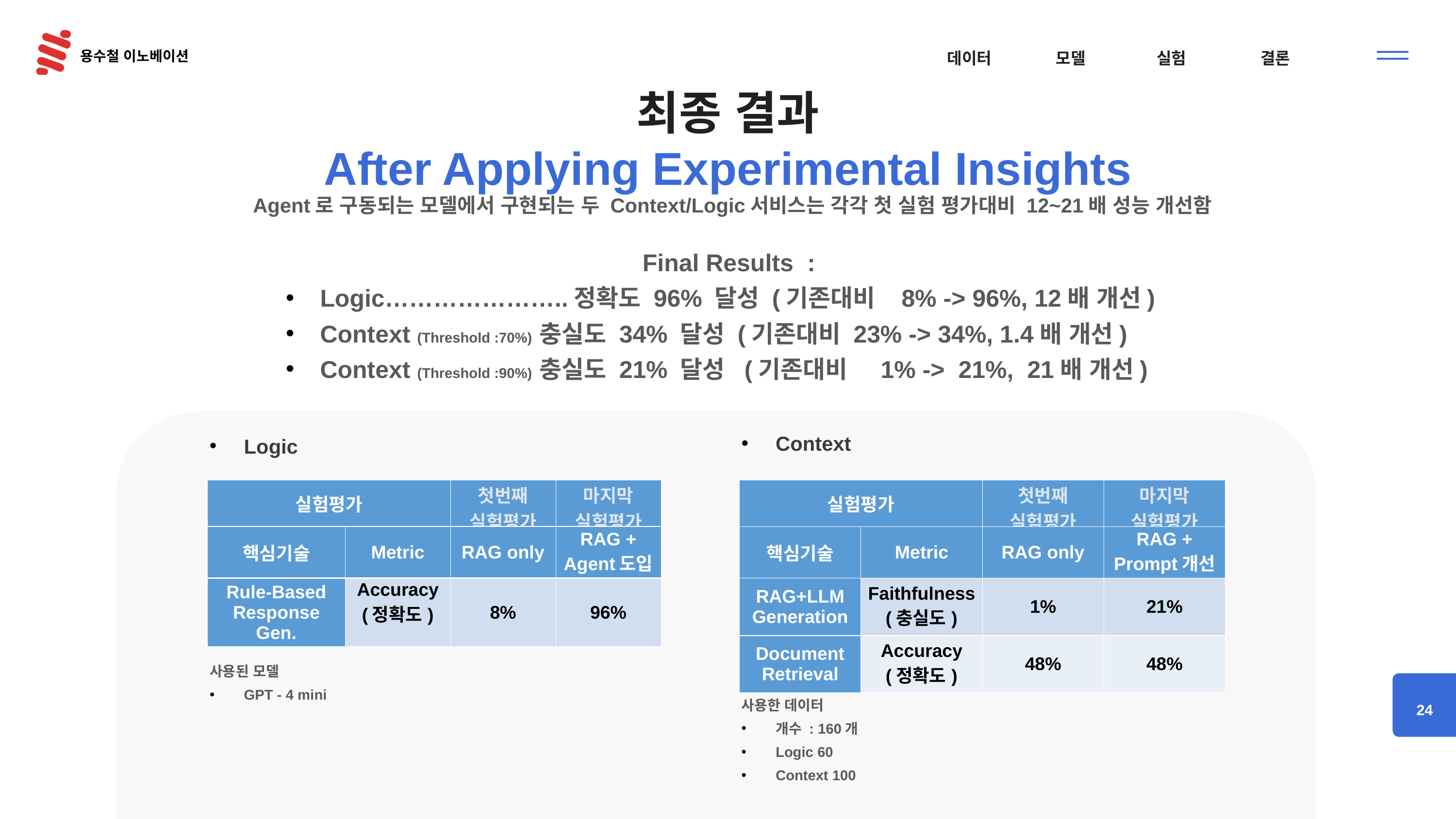

# 최종 결과 After Applying Experimental Insights
Agent로 구동되는 모델에서 구현되는 두 Context/Logic서비스는 각각 첫 실험 평가대비 12~21배 성능 개선함
Final Results  :
Logic…………………..정확도 96% 달성 (기존대비   8% -> 96%, 12배 개선)
Context (Threshold :70%) 충실도 34% 달성 (기존대비 23% -> 34%, 1.4배 개선)
Context (Threshold :90%) 충실도 21% 달성  (기존대비    1% ->  21%,  21배 개선)

Context
Logic
| 실험평가 |  | 첫번째 실험평가 | 마지막 실험평가 |
| --- | --- | --- | --- |
| 핵심기술 | Metric | RAG only | RAG + Agent도입 |
| Rule-Based Response Gen. | Accuracy (정확도) | 8% | 96% |
| 실험평가 |  | 첫번째 실험평가 | 마지막 실험평가 |
| --- | --- | --- | --- |
| 핵심기술 | Metric | RAG only | RAG + Prompt개선 |
| RAG+LLM Generation | Faithfulness (충실도) | 1% | 21% |
| Document Retrieval | Accuracy (정확도) | 48% | 48% |
…
사용된 모델
GPT - 4 mini
사용한 데이터
개수 : 160개
Logic 60
Context 100
24